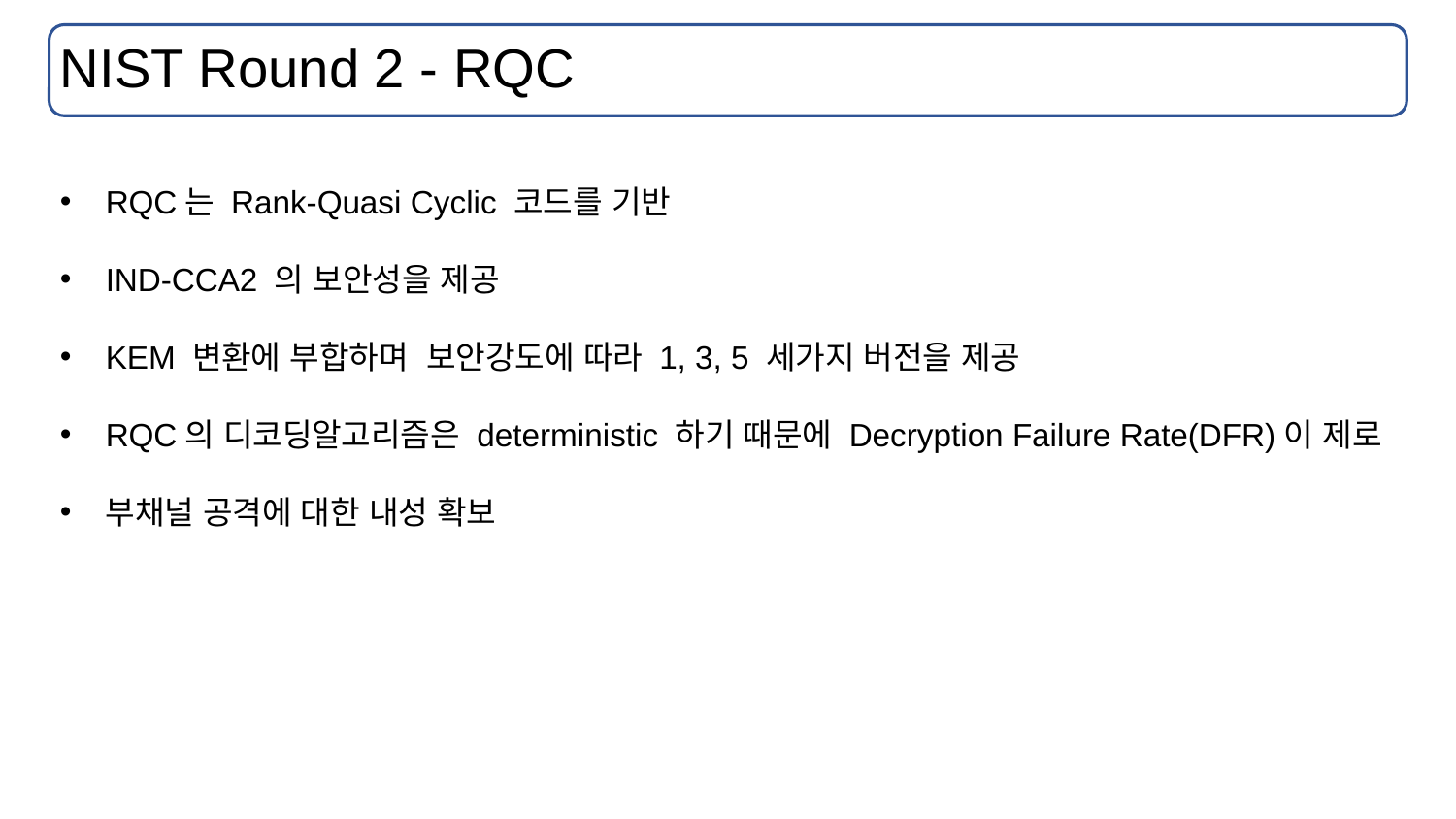

# NIST Round 2 - RQC
RQC는 Rank-Quasi Cyclic 코드를 기반
IND-CCA2 의 보안성을 제공
KEM 변환에 부합하며  보안강도에 따라 1, 3, 5 세가지 버전을 제공
RQC의 디코딩알고리즘은 deterministic 하기 때문에 Decryption Failure Rate(DFR)이 제로
부채널 공격에 대한 내성 확보